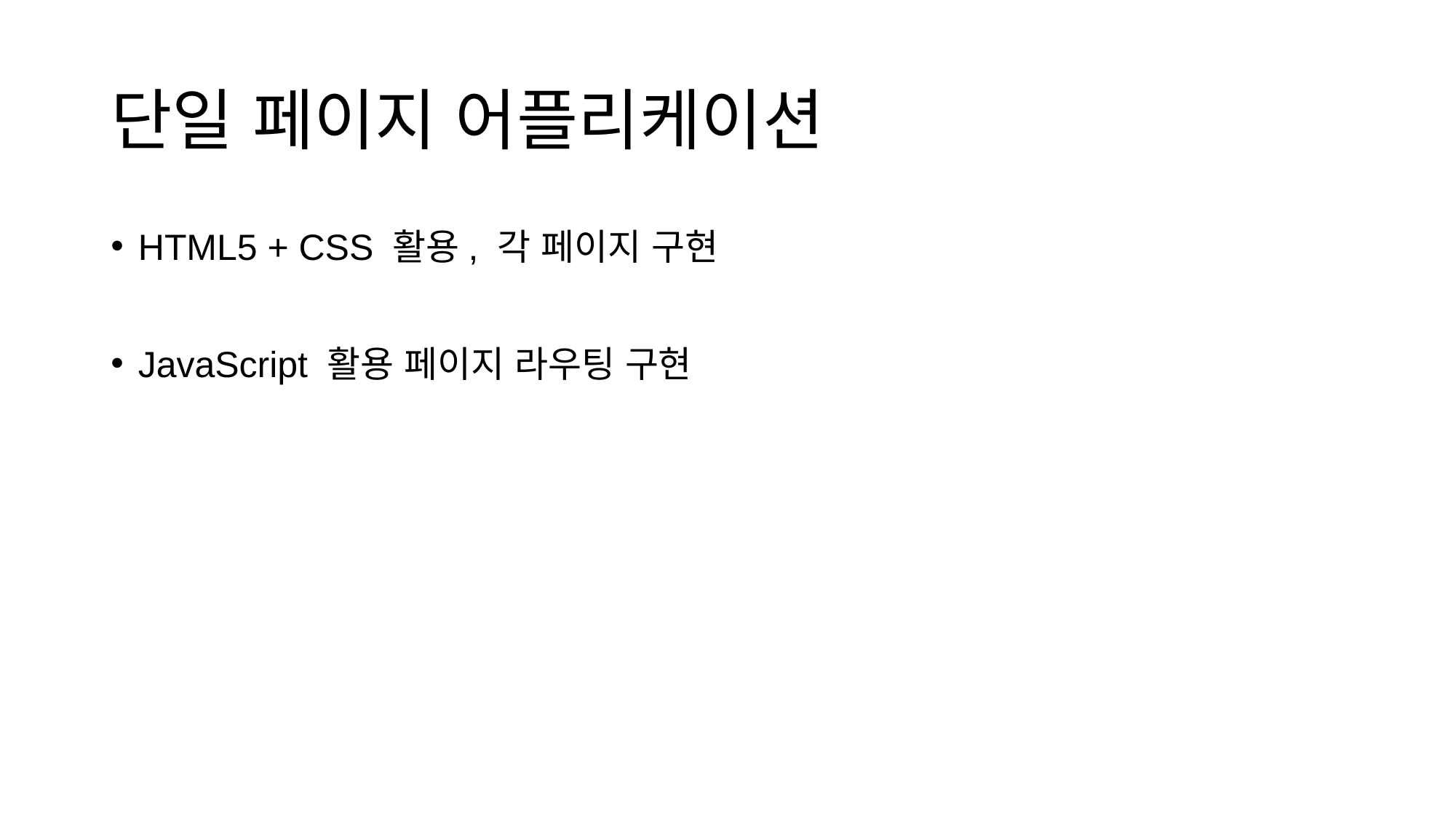

# 단일 페이지 어플리케이션
HTML5 + CSS 활용, 각 페이지 구현

JavaScript 활용 페이지 라우팅 구현